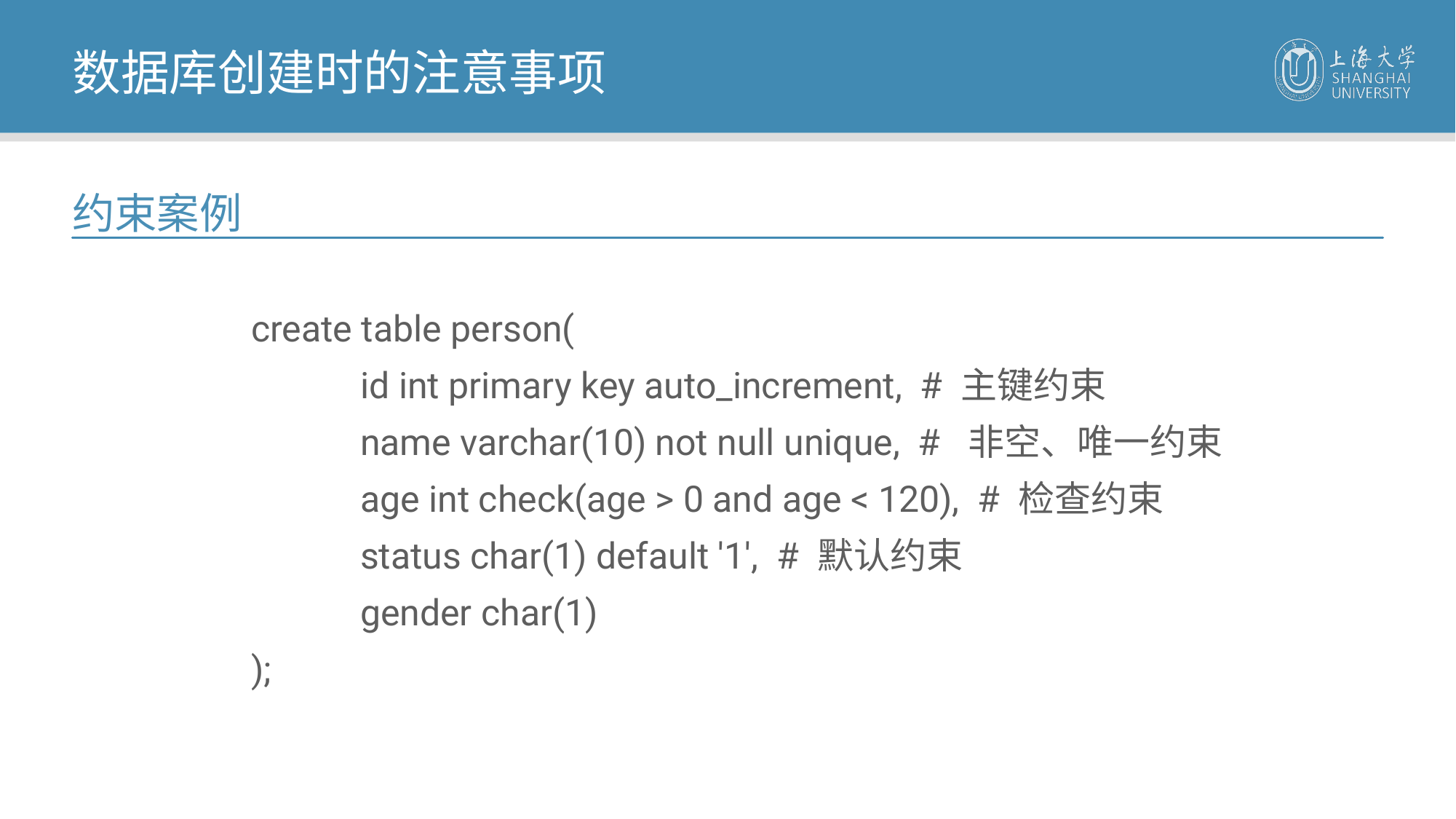

数据库创建时的注意事项
约束案例
create table person(
	id int primary key auto_increment,  # 主键约束
	name varchar(10) not null unique,  #  非空、唯一约束
	age int check(age > 0 and age < 120),  # 检查约束
	status char(1) default '1',  # 默认约束
	gender char(1)
);